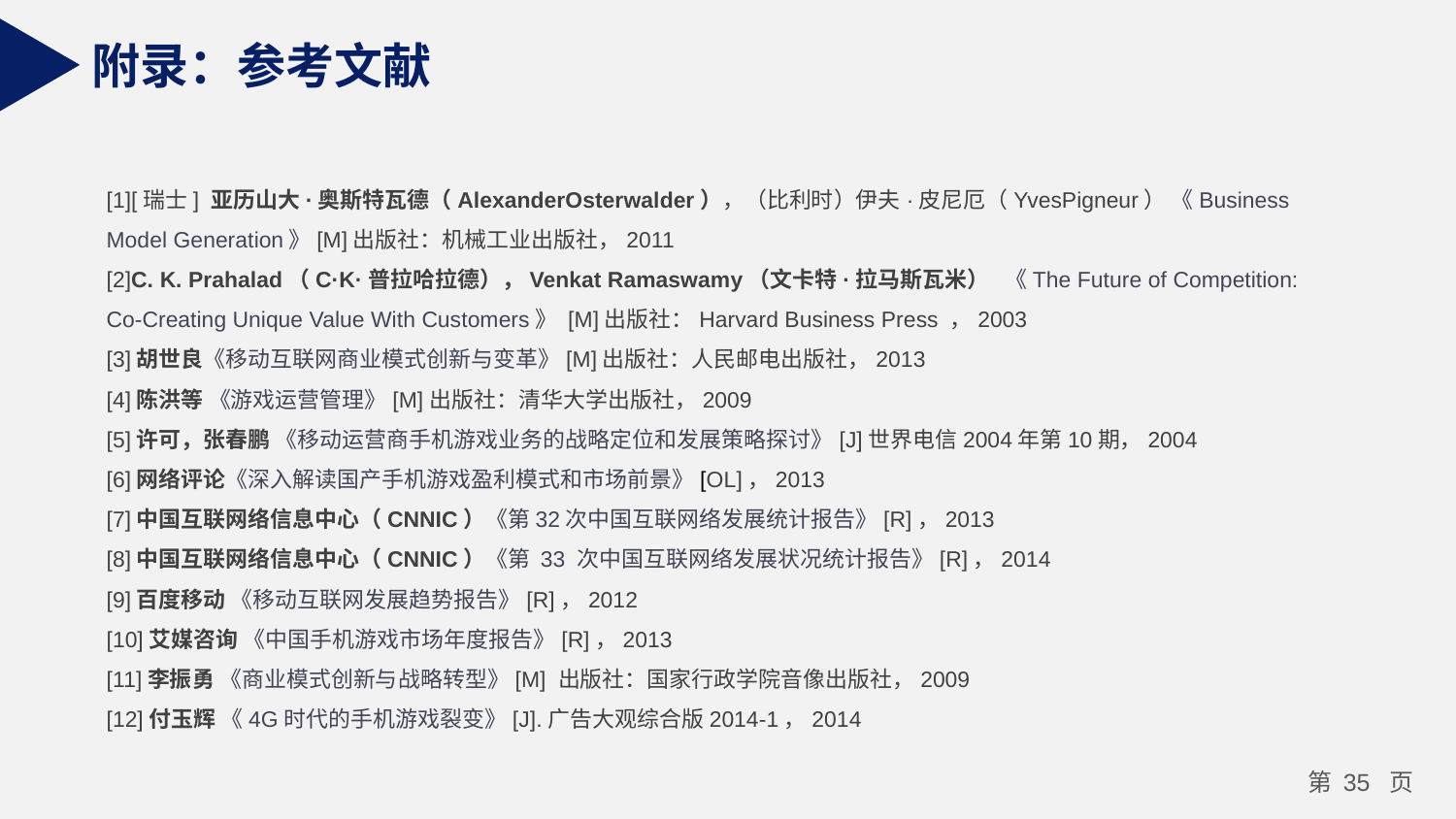

附录：参考文献
[1][瑞士] 亚历山大·奥斯特瓦德（AlexanderOsterwalder），（比利时）伊夫·皮尼厄（YvesPigneur） 《Business Model Generation》[M]出版社：机械工业出版社，2011
[2]C. K. Prahalad（C·K·普拉哈拉德），Venkat Ramaswamy（文卡特·拉马斯瓦米）   《The Future of Competition: Co-Creating Unique Value With Customers》 [M]出版社：Harvard Business Press ，2003
[3]胡世良《移动互联网商业模式创新与变革》[M]出版社：人民邮电出版社，2013
[4]陈洪等 《游戏运营管理》[M]出版社：清华大学出版社，2009
[5]许可，张春鹏 《移动运营商手机游戏业务的战略定位和发展策略探讨》[J]世界电信2004年第10期，2004
[6]网络评论《深入解读国产手机游戏盈利模式和市场前景》[OL]，2013
[7]中国互联网络信息中心（CNNIC）《第32次中国互联网络发展统计报告》[R]，2013
[8]中国互联网络信息中心（CNNIC）《第 33 次中国互联网络发展状况统计报告》[R]，2014
[9]百度移动 《移动互联网发展趋势报告》[R]，2012
[10]艾媒咨询 《中国手机游戏市场年度报告》[R]，2013
[11]李振勇 《商业模式创新与战略转型》[M] 出版社：国家行政学院音像出版社，2009
[12]付玉辉 《4G时代的手机游戏裂变》[J].广告大观综合版2014-1，2014